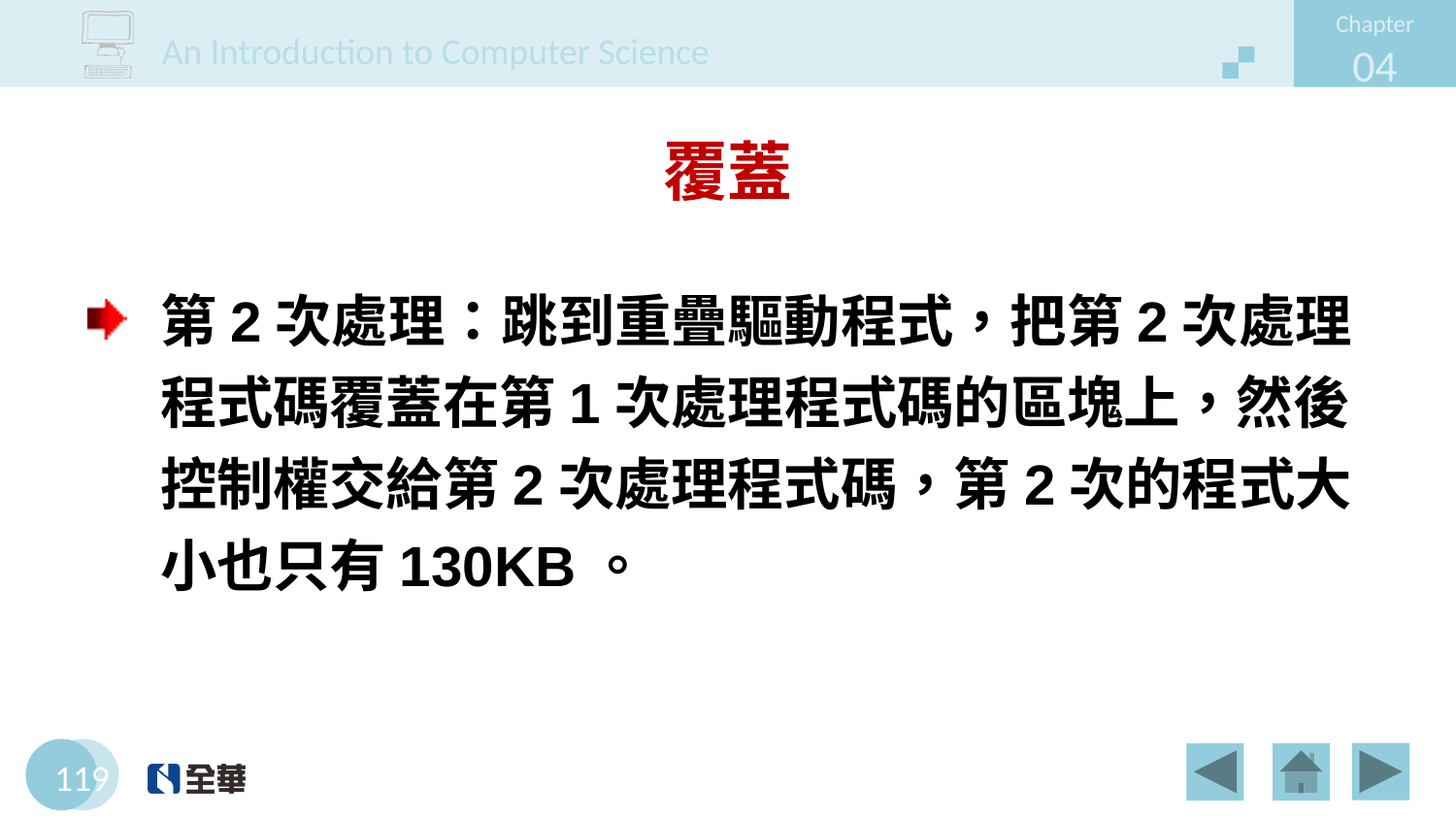

# 覆蓋
第2次處理：跳到重疊驅動程式，把第2次處理程式碼覆蓋在第1次處理程式碼的區塊上，然後控制權交給第2次處理程式碼，第2次的程式大小也只有130KB。